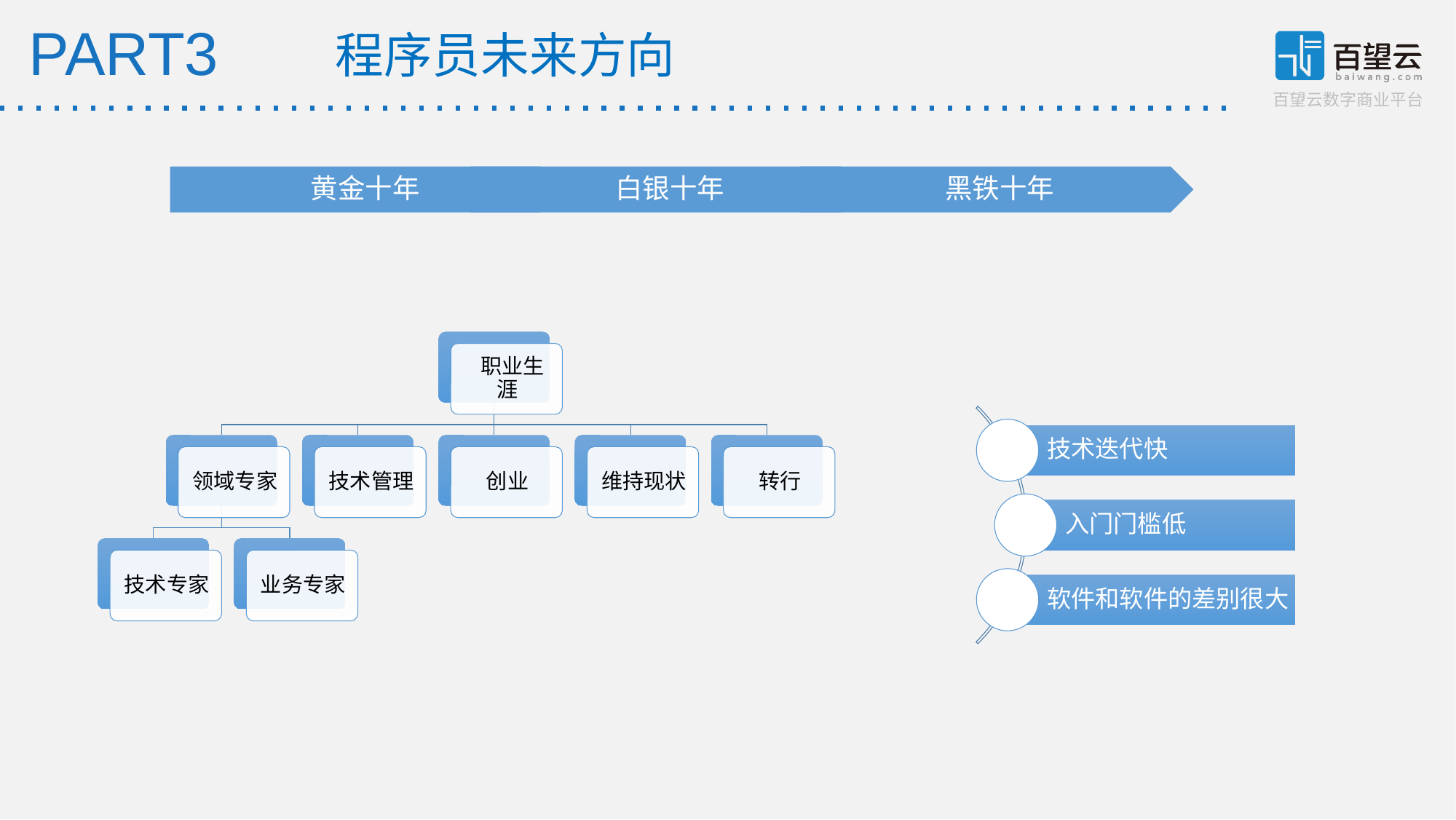

程序员未来方向
PART3
黄金十年
白银十年
黑铁十年
 职业生涯
领域专家
技术专家
业务专家
技术管理
创业
维持现状
转行
技术迭代快
入门门槛低
软件和软件的差别很大